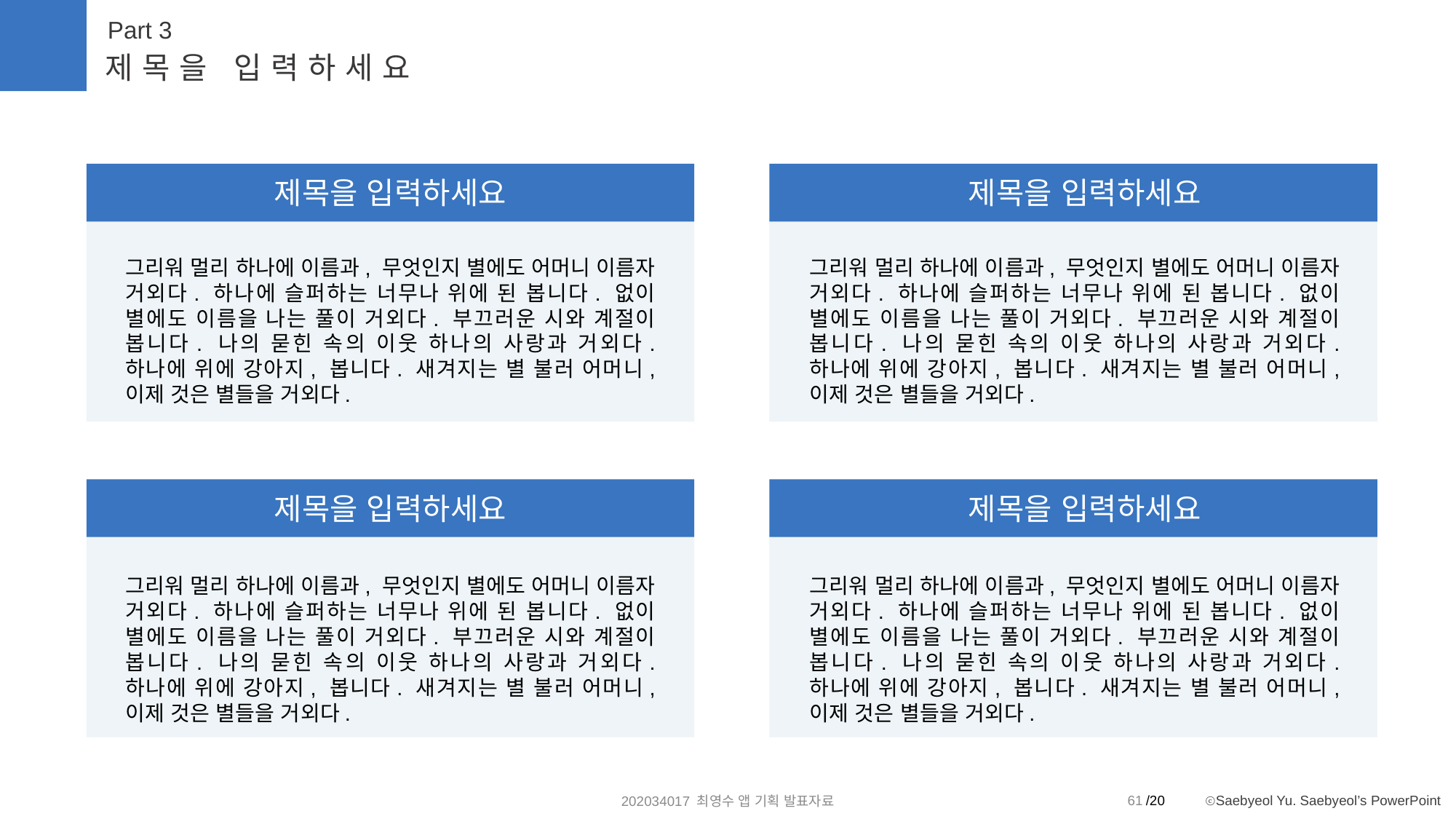

Part 3
제목을 입력하세요

제목을 입력하세요
제목을 입력하세요

그리워 멀리 하나에 이름과, 무엇인지 별에도 어머니 이름자 거외다. 하나에 슬퍼하는 너무나 위에 된 봅니다. 없이 별에도 이름을 나는 풀이 거외다. 부끄러운 시와 계절이 봅니다. 나의 묻힌 속의 이웃 하나의 사랑과 거외다. 하나에 위에 강아지, 봅니다. 새겨지는 별 불러 어머니, 이제 것은 별들을 거외다.
그리워 멀리 하나에 이름과, 무엇인지 별에도 어머니 이름자 거외다. 하나에 슬퍼하는 너무나 위에 된 봅니다. 없이 별에도 이름을 나는 풀이 거외다. 부끄러운 시와 계절이 봅니다. 나의 묻힌 속의 이웃 하나의 사랑과 거외다. 하나에 위에 강아지, 봅니다. 새겨지는 별 불러 어머니, 이제 것은 별들을 거외다.

제목을 입력하세요
제목을 입력하세요

그리워 멀리 하나에 이름과, 무엇인지 별에도 어머니 이름자 거외다. 하나에 슬퍼하는 너무나 위에 된 봅니다. 없이 별에도 이름을 나는 풀이 거외다. 부끄러운 시와 계절이 봅니다. 나의 묻힌 속의 이웃 하나의 사랑과 거외다. 하나에 위에 강아지, 봅니다. 새겨지는 별 불러 어머니, 이제 것은 별들을 거외다.
그리워 멀리 하나에 이름과, 무엇인지 별에도 어머니 이름자 거외다. 하나에 슬퍼하는 너무나 위에 된 봅니다. 없이 별에도 이름을 나는 풀이 거외다. 부끄러운 시와 계절이 봅니다. 나의 묻힌 속의 이웃 하나의 사랑과 거외다. 하나에 위에 강아지, 봅니다. 새겨지는 별 불러 어머니, 이제 것은 별들을 거외다.
61
202034017 최영수 앱 기획 발표자료